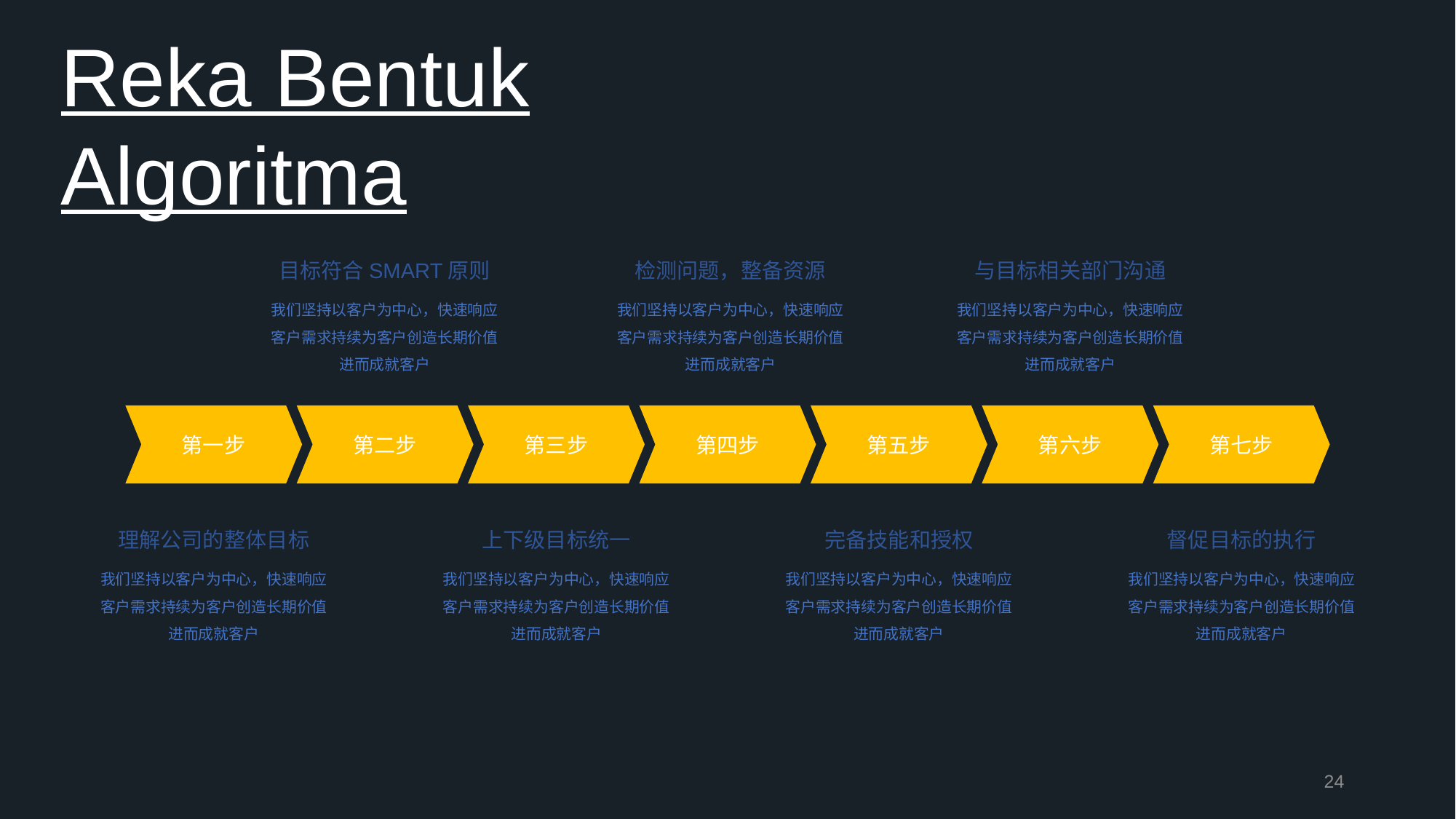

Reka Bentuk Algoritma
目标符合SMART原则
我们坚持以客户为中心，快速响应客户需求持续为客户创造长期价值进而成就客户
检测问题，整备资源
我们坚持以客户为中心，快速响应客户需求持续为客户创造长期价值进而成就客户
与目标相关部门沟通
我们坚持以客户为中心，快速响应客户需求持续为客户创造长期价值进而成就客户
第一步
第二步
第三步
第四步
第五步
第六步
第七步
理解公司的整体目标
我们坚持以客户为中心，快速响应客户需求持续为客户创造长期价值进而成就客户
上下级目标统一
我们坚持以客户为中心，快速响应客户需求持续为客户创造长期价值进而成就客户
完备技能和授权
我们坚持以客户为中心，快速响应客户需求持续为客户创造长期价值进而成就客户
督促目标的执行
我们坚持以客户为中心，快速响应客户需求持续为客户创造长期价值进而成就客户
24